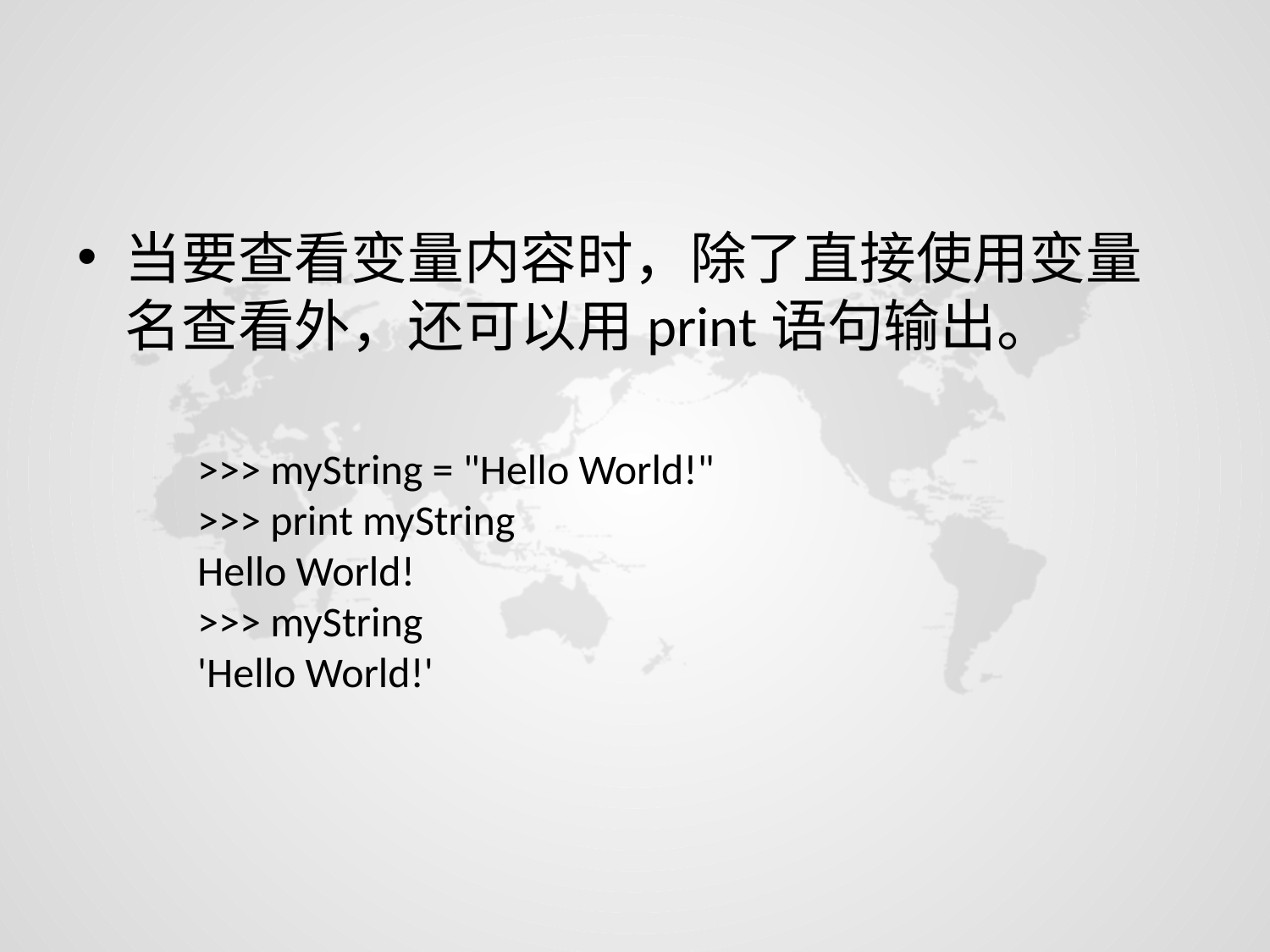

当要查看变量内容时，除了直接使用变量名查看外，还可以用print语句输出。
>>> myString = "Hello World!"
>>> print myString
Hello World!
>>> myString
'Hello World!'